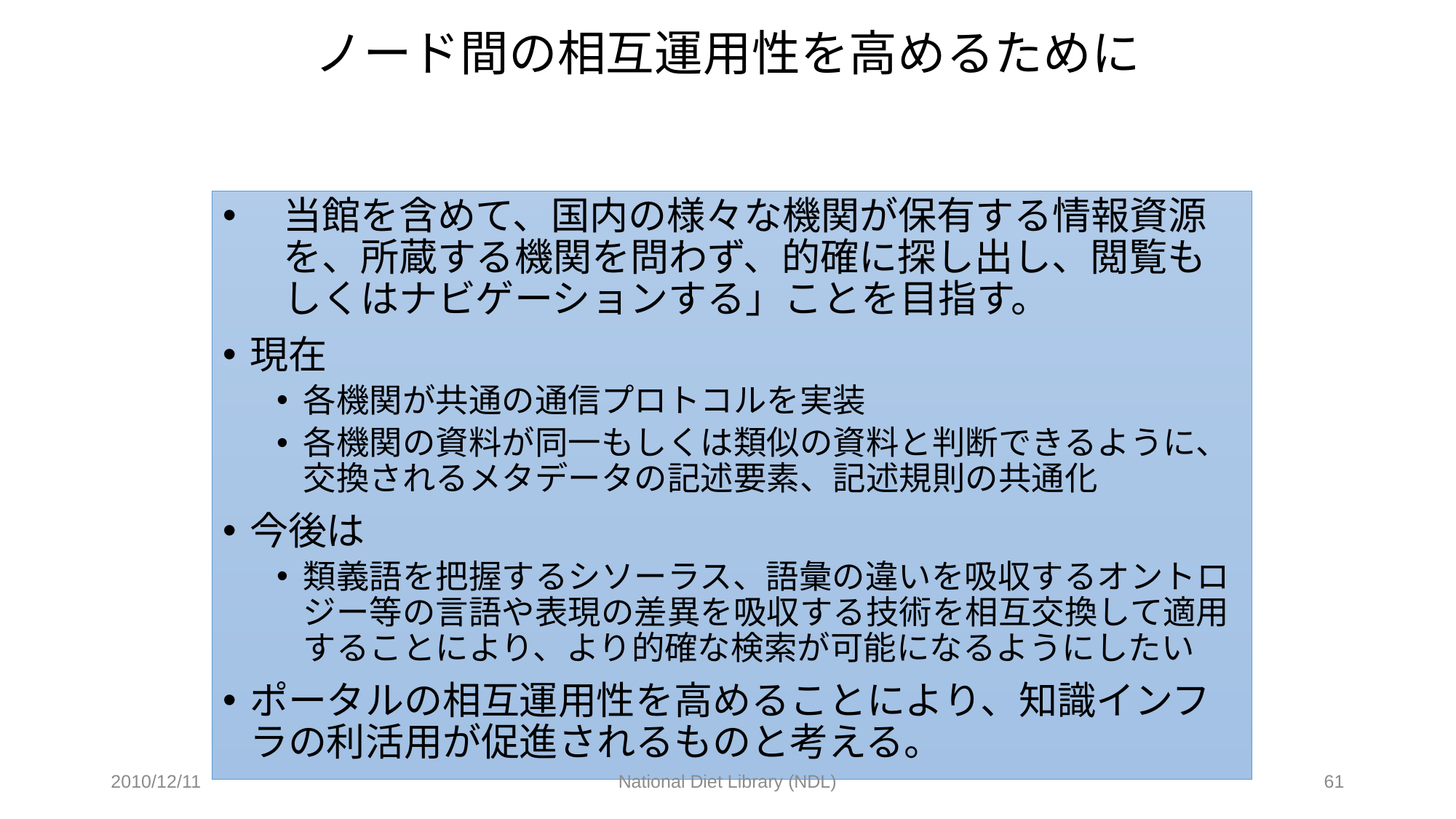

# ノード間の相互運用性を高めるために
当館を含めて、国内の様々な機関が保有する情報資源を、所蔵する機関を問わず、的確に探し出し、閲覧もしくはナビゲーションする」ことを目指す。
現在
各機関が共通の通信プロトコルを実装
各機関の資料が同一もしくは類似の資料と判断できるように、交換されるメタデータの記述要素、記述規則の共通化
今後は
類義語を把握するシソーラス、語彙の違いを吸収するオントロジー等の言語や表現の差異を吸収する技術を相互交換して適用することにより、より的確な検索が可能になるようにしたい
ポータルの相互運用性を高めることにより、知識インフラの利活用が促進されるものと考える。

2010/12/11
National Diet Library (NDL)
61